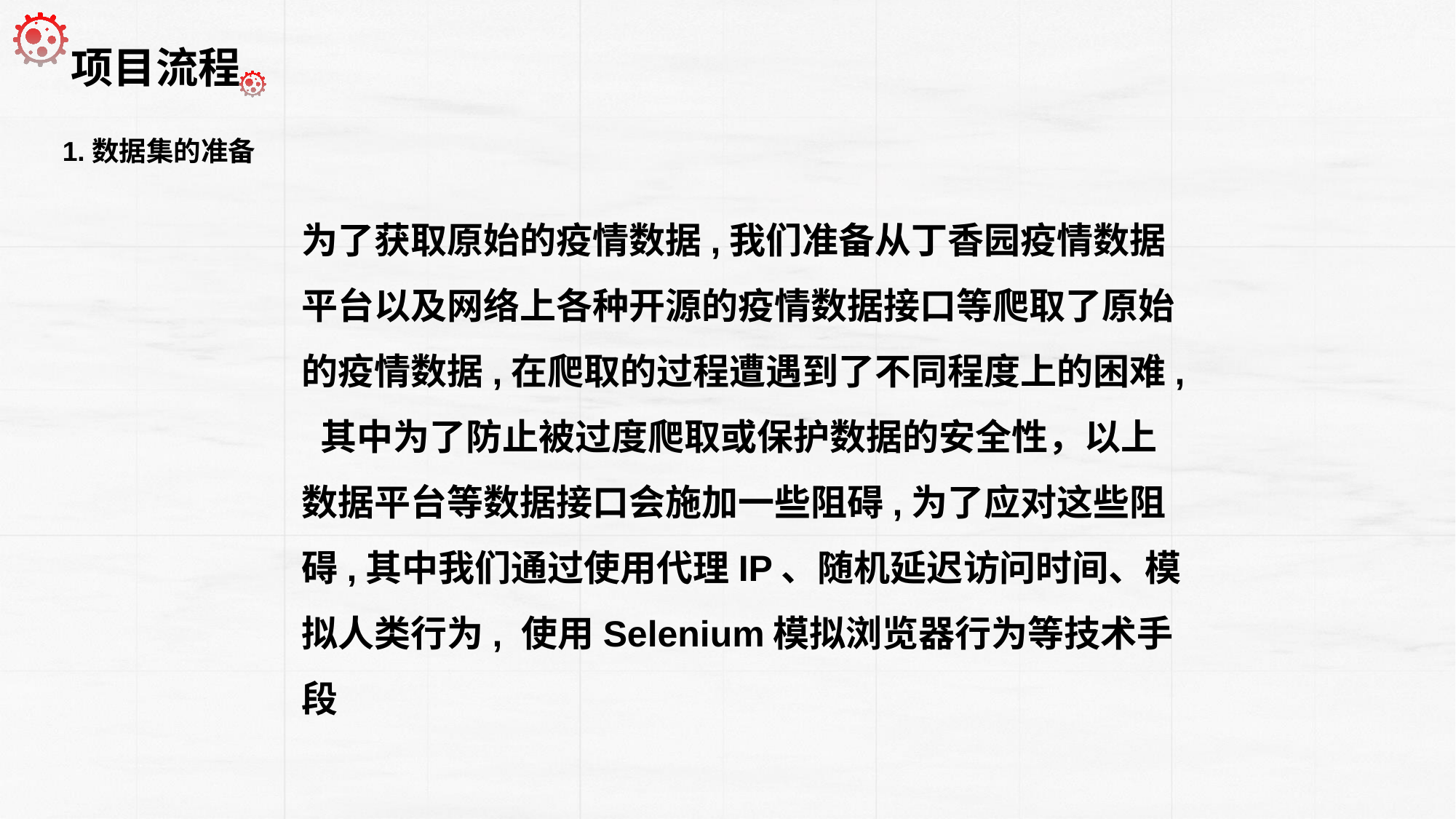

项目流程

1.数据集的准备
为了获取原始的疫情数据,我们准备从丁香园疫情数据平台以及网络上各种开源的疫情数据接口等爬取了原始的疫情数据,在爬取的过程遭遇到了不同程度上的困难, 其中为了防止被过度爬取或保护数据的安全性，以上数据平台等数据接口会施加一些阻碍,为了应对这些阻碍,其中我们通过使用代理IP、随机延迟访问时间、模拟人类行为, 使用Selenium模拟浏览器行为等技术手段